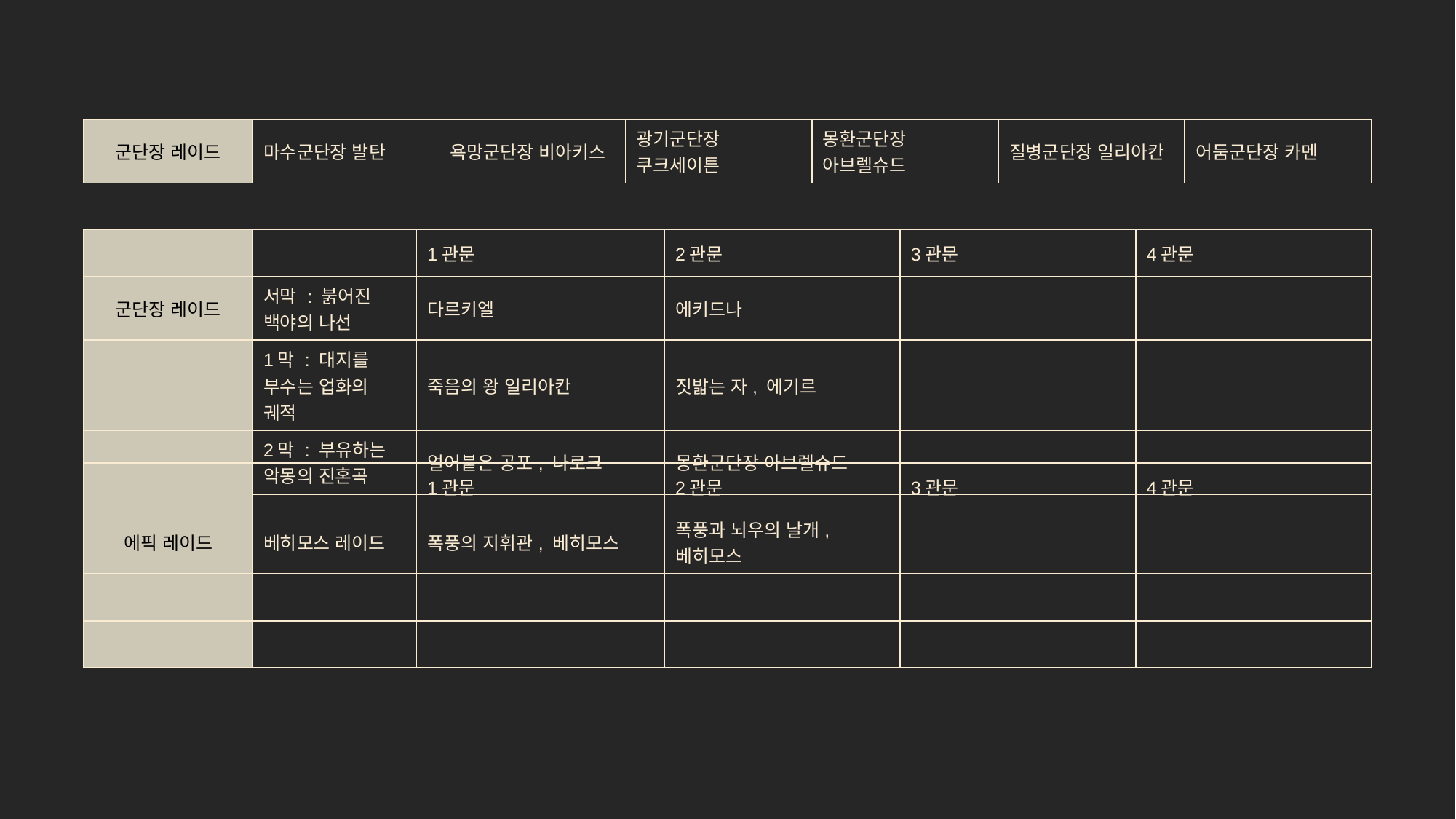

| 군단장 레이드 | 마수군단장 발탄 | 욕망군단장 비아키스 | 광기군단장 쿠크세이튼 | 몽환군단장 아브렐슈드 | 질병군단장 일리아칸 | 어둠군단장 카멘 |
| --- | --- | --- | --- | --- | --- | --- |
|  |  | 1관문 | 2관문 | 3관문 | 4관문 |
| --- | --- | --- | --- | --- | --- |
| 군단장 레이드 | 서막 : 붉어진 백야의 나선 | 다르키엘 | 에키드나 |  |  |
|  | 1막 : 대지를 부수는 업화의 궤적 | 죽음의 왕 일리아칸 | 짓밟는 자, 에기르 |  |  |
|  | 2막 : 부유하는 악몽의 진혼곡 | 얼어붙은 공포, 나로크 | 몽환군단장 아브렐슈드 |  |  |
|  |  | 1관문 | 2관문 | 3관문 | 4관문 |
| --- | --- | --- | --- | --- | --- |
| 에픽 레이드 | 베히모스 레이드 | 폭풍의 지휘관, 베히모스 | 폭풍과 뇌우의 날개, 베히모스 |  |  |
|  |  |  |  |  |  |
|  |  |  |  |  |  |